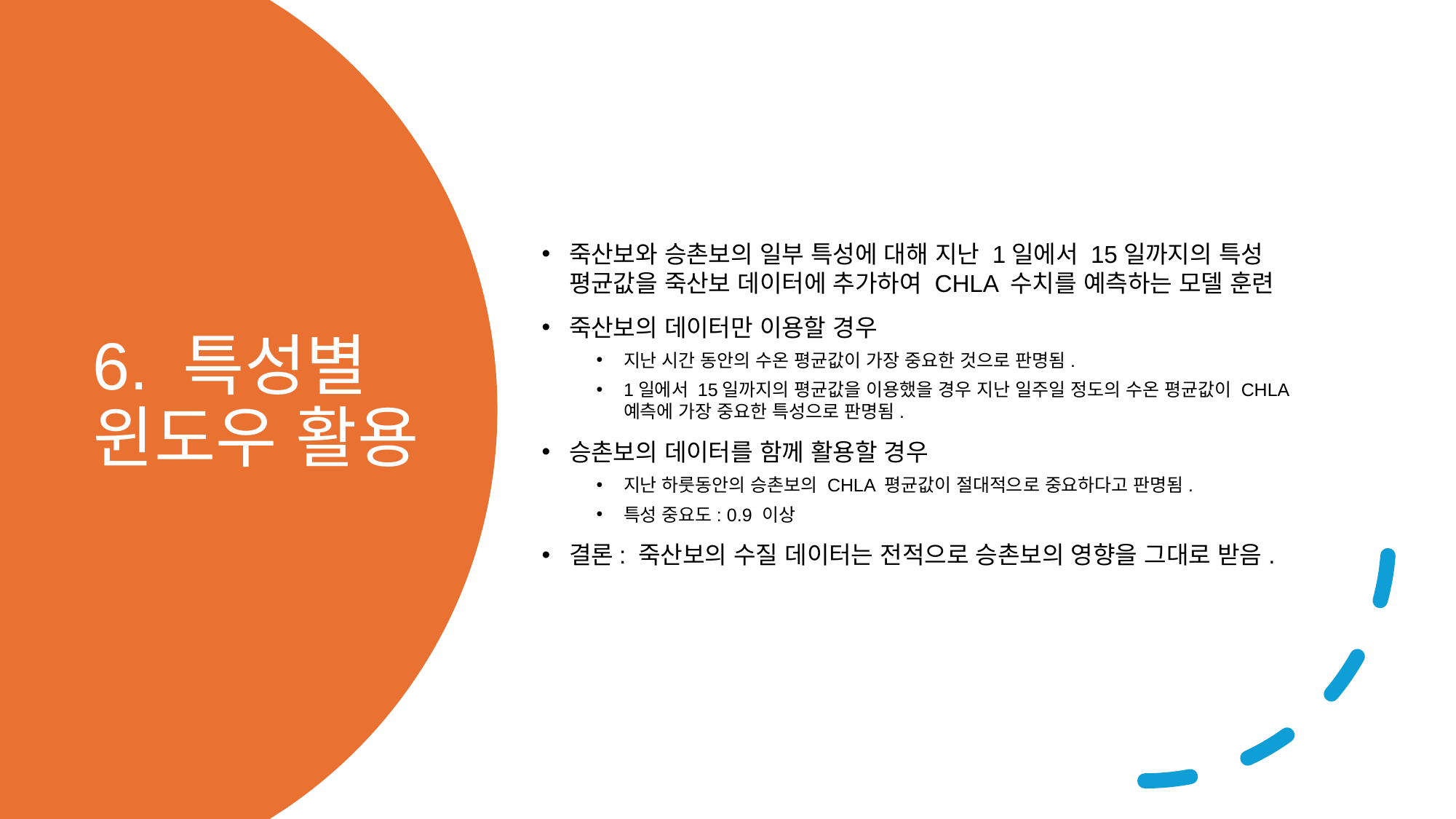

죽산보와 승촌보의 일부 특성에 대해 지난 1일에서 15일까지의 특성 평균값을 죽산보 데이터에 추가하여 CHLA 수치를 예측하는 모델 훈련
죽산보의 데이터만 이용할 경우
지난 시간 동안의 수온 평균값이 가장 중요한 것으로 판명됨.
1일에서 15일까지의 평균값을 이용했을 경우 지난 일주일 정도의 수온 평균값이 CHLA 예측에 가장 중요한 특성으로 판명됨.
승촌보의 데이터를 함께 활용할 경우
지난 하룻동안의 승촌보의 CHLA 평균값이 절대적으로 중요하다고 판명됨.
특성 중요도: 0.9 이상
결론: 죽산보의 수질 데이터는 전적으로 승촌보의 영향을 그대로 받음.
# 6. 특성별 윈도우 활용